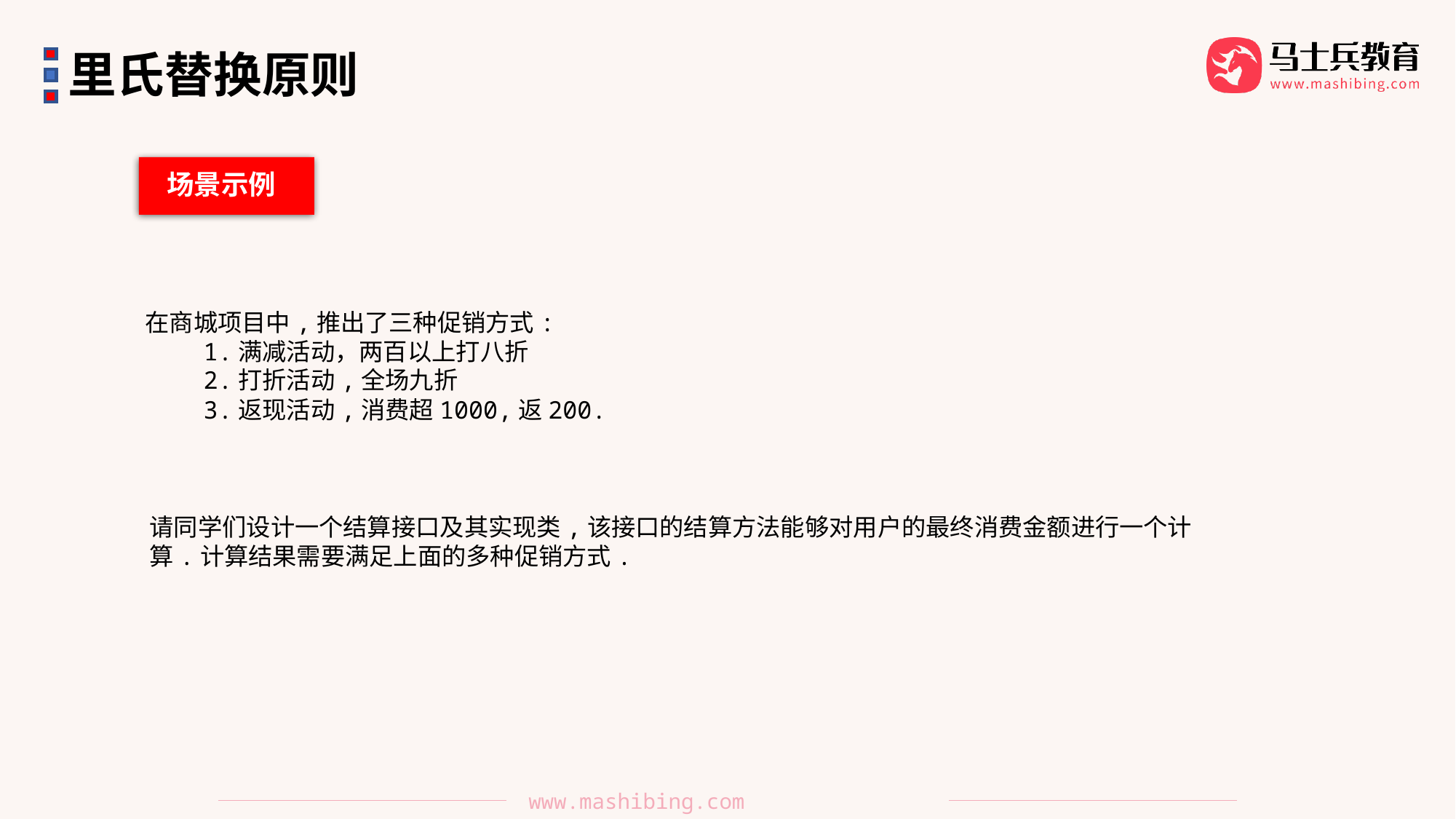

里氏替换原则

场景示例
在商城项目中,推出了三种促销方式:
    1.满减活动，两百以上打八折
    2.打折活动,全场九折
    3.返现活动,消费超1000,返200.

请同学们设计一个结算接口及其实现类,该接口的结算方法能够对用户的最终消费金额进行一个计算.计算结果需要满足上面的多种促销方式.